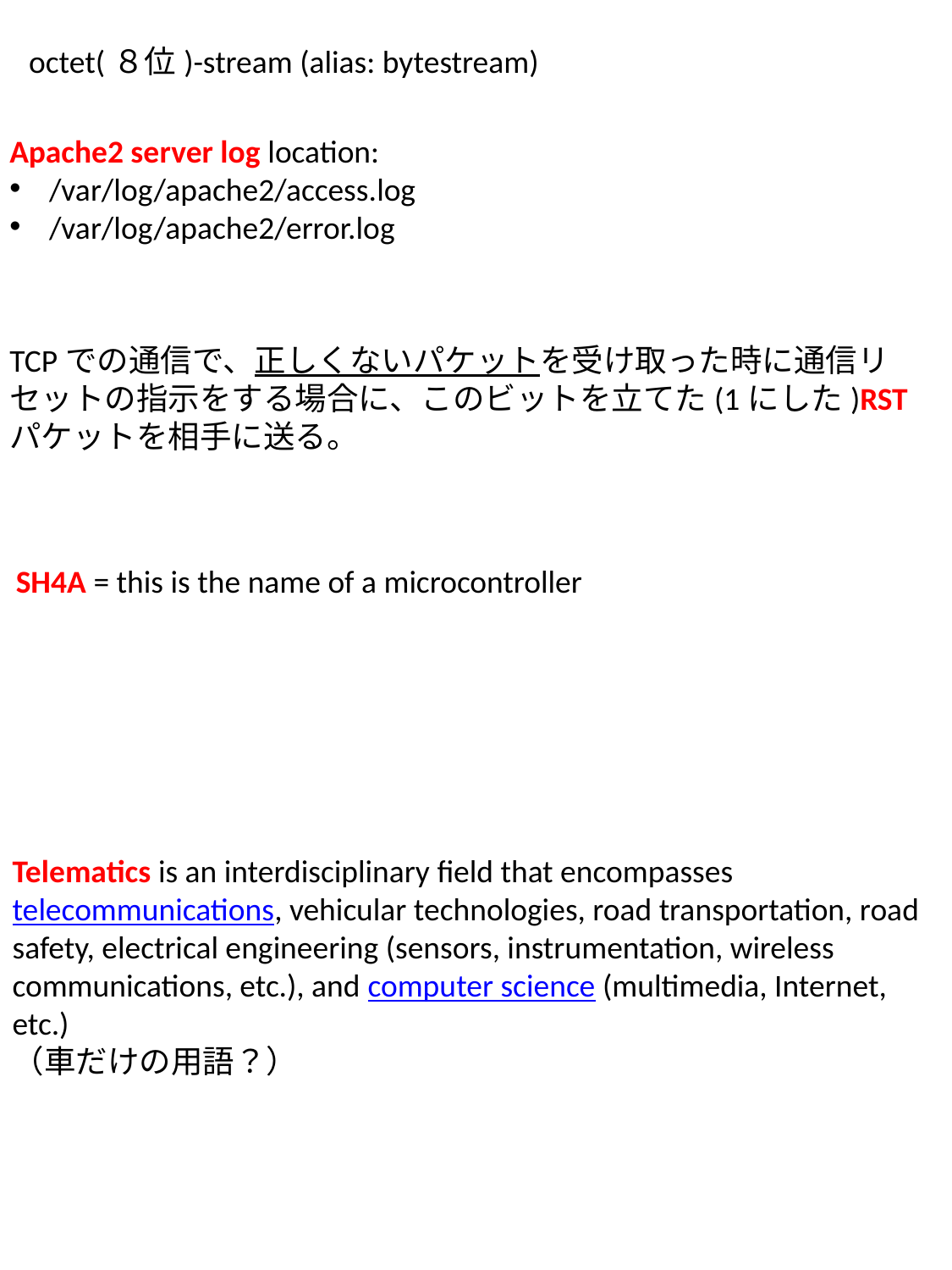

octet(８位)-stream (alias: bytestream)

Apache2 server log location:
/var/log/apache2/access.log
/var/log/apache2/error.log
TCPでの通信で、正しくないパケットを受け取った時に通信リセットの指示をする場合に、このビットを立てた(1にした)RSTパケットを相手に送る。
SH4A = this is the name of a microcontroller
Telematics is an interdisciplinary field that encompasses telecommunications, vehicular technologies, road transportation, road safety, electrical engineering (sensors, instrumentation, wireless communications, etc.), and computer science (multimedia, Internet, etc.)
（車だけの用語？）